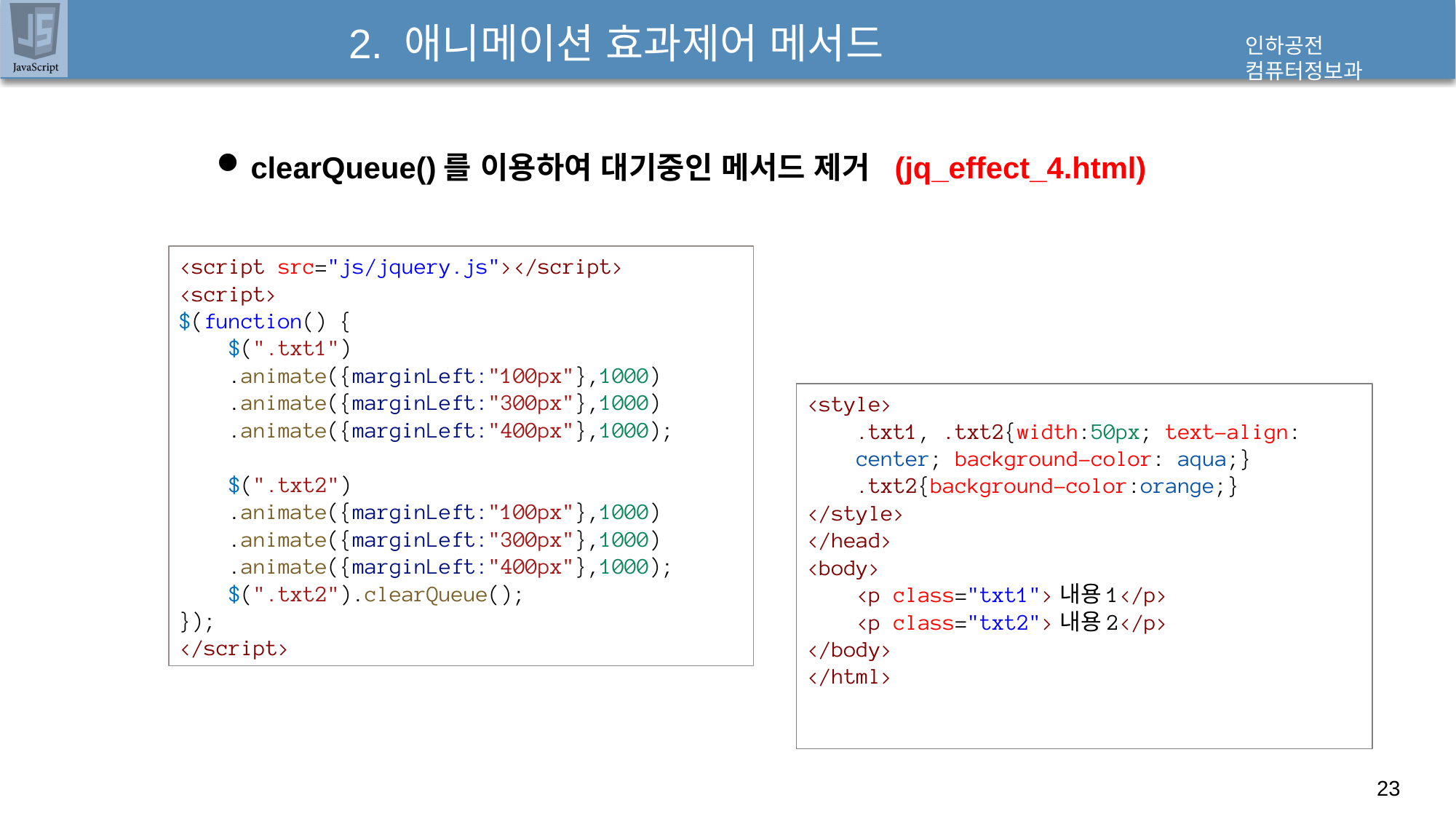

# 2. 애니메이션 효과제어 메서드
clearQueue()를 이용하여 대기중인 메서드 제거  (jq_effect_4.html)
<script src="js/jquery.js"></script>
<script>
$(function() {
    $(".txt1")
    .animate({marginLeft:"100px"},1000)
    .animate({marginLeft:"300px"},1000)
    .animate({marginLeft:"400px"},1000);
    $(".txt2")
    .animate({marginLeft:"100px"},1000)
    .animate({marginLeft:"300px"},1000)
    .animate({marginLeft:"400px"},1000);
    $(".txt2").clearQueue();
});
</script>
<style>
    .txt1, .txt2{width:50px; text-align:
    center; background-color: aqua;}
    .txt2{background-color:orange;}
</style>
</head>
<body>
    <p class="txt1">내용1</p>
    <p class="txt2">내용2</p>
</body>
</html>